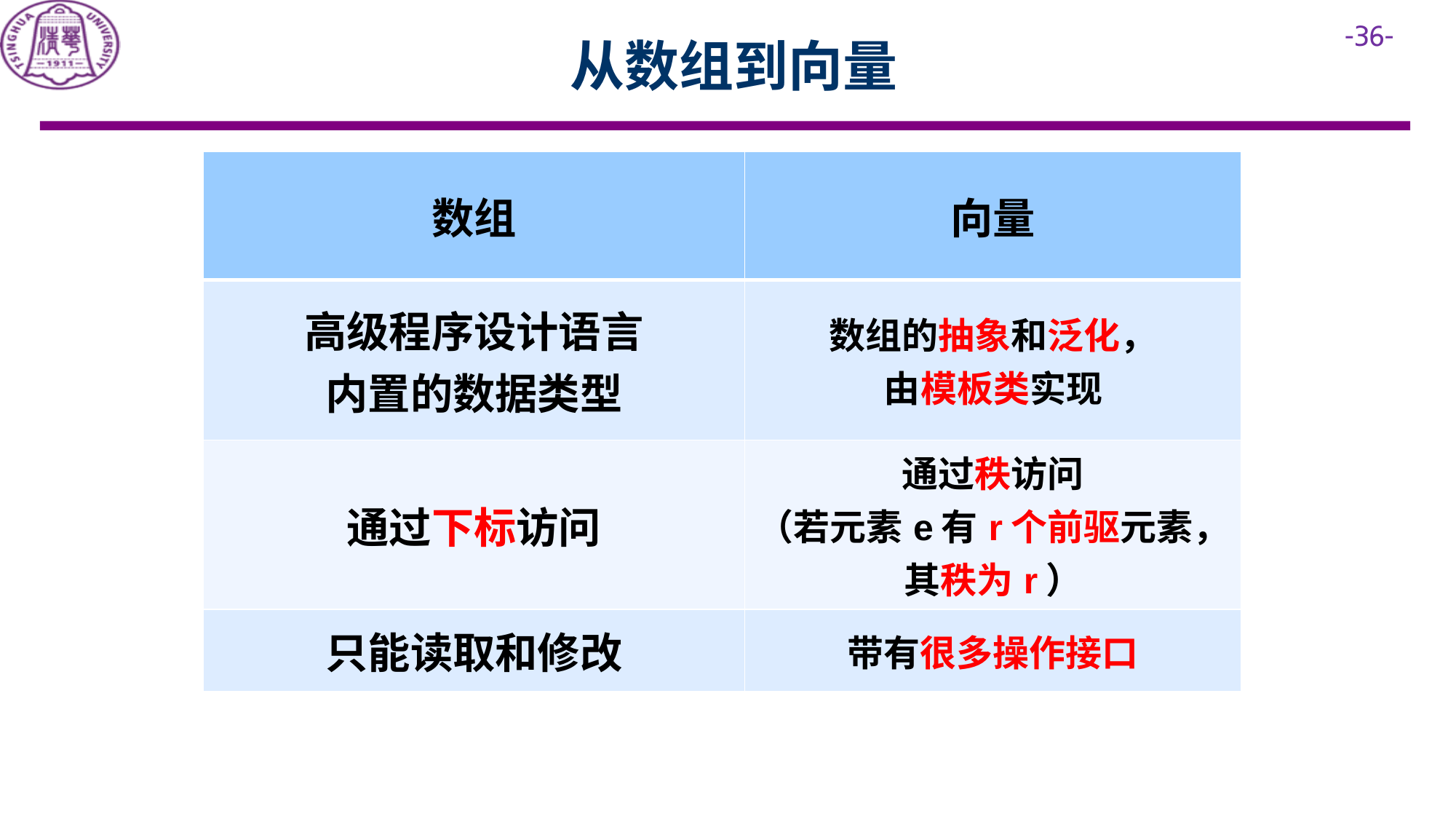

# 从数组到向量
| 数组 | 向量 |
| --- | --- |
| 高级程序设计语言 内置的数据类型 | 数组的抽象和泛化， 由模板类实现 |
| 通过下标访问 | 通过秩访问 （若元素e有r个前驱元素， 其秩为r） |
| 只能读取和修改 | 带有很多操作接口 |